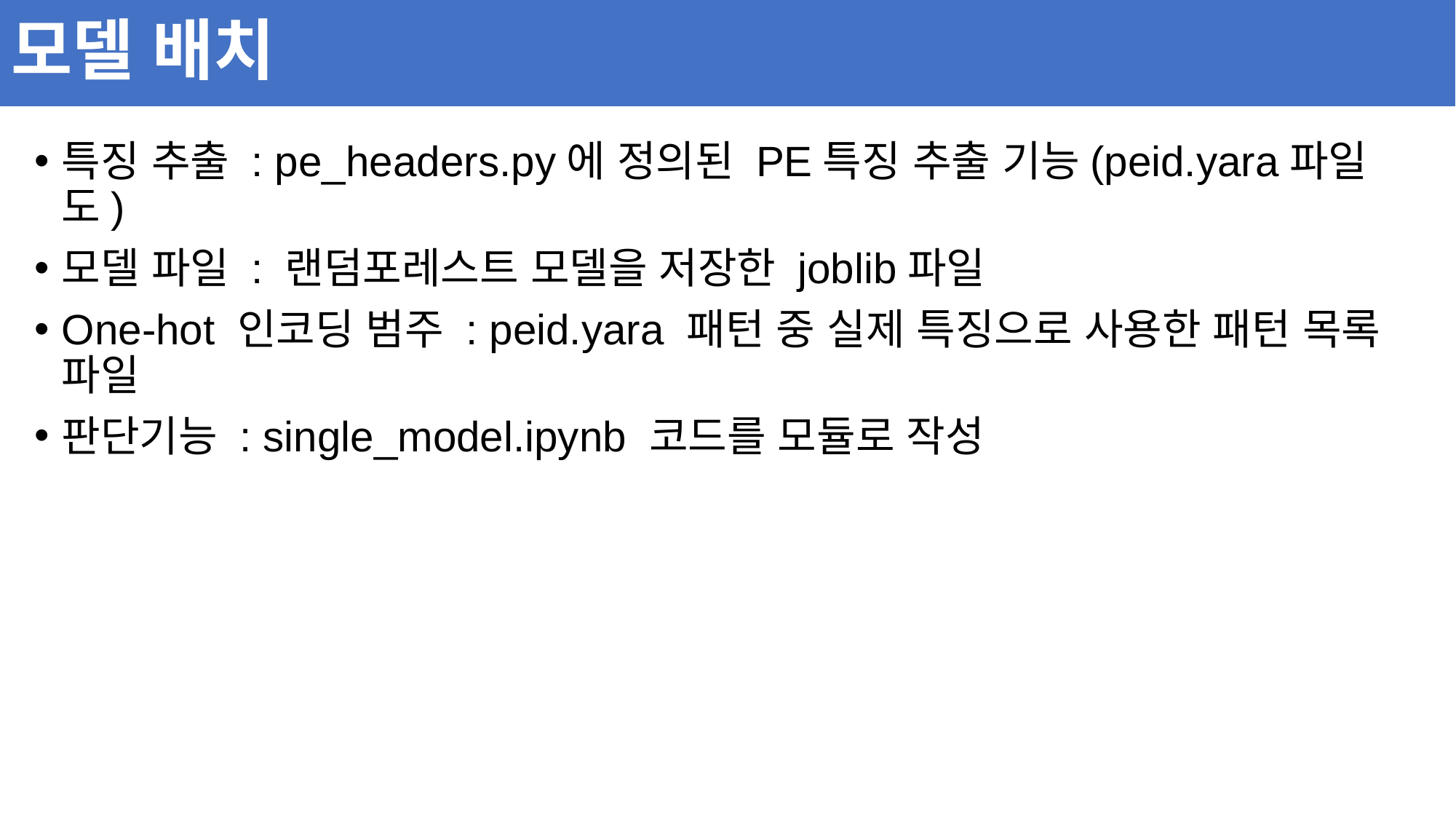

# 모델 배치
특징 추출 : pe_headers.py에 정의된 PE특징 추출 기능(peid.yara파일도)
모델 파일 : 랜덤포레스트 모델을 저장한 joblib파일
One-hot 인코딩 범주 : peid.yara 패턴 중 실제 특징으로 사용한 패턴 목록 파일
판단기능 : single_model.ipynb 코드를 모듈로 작성